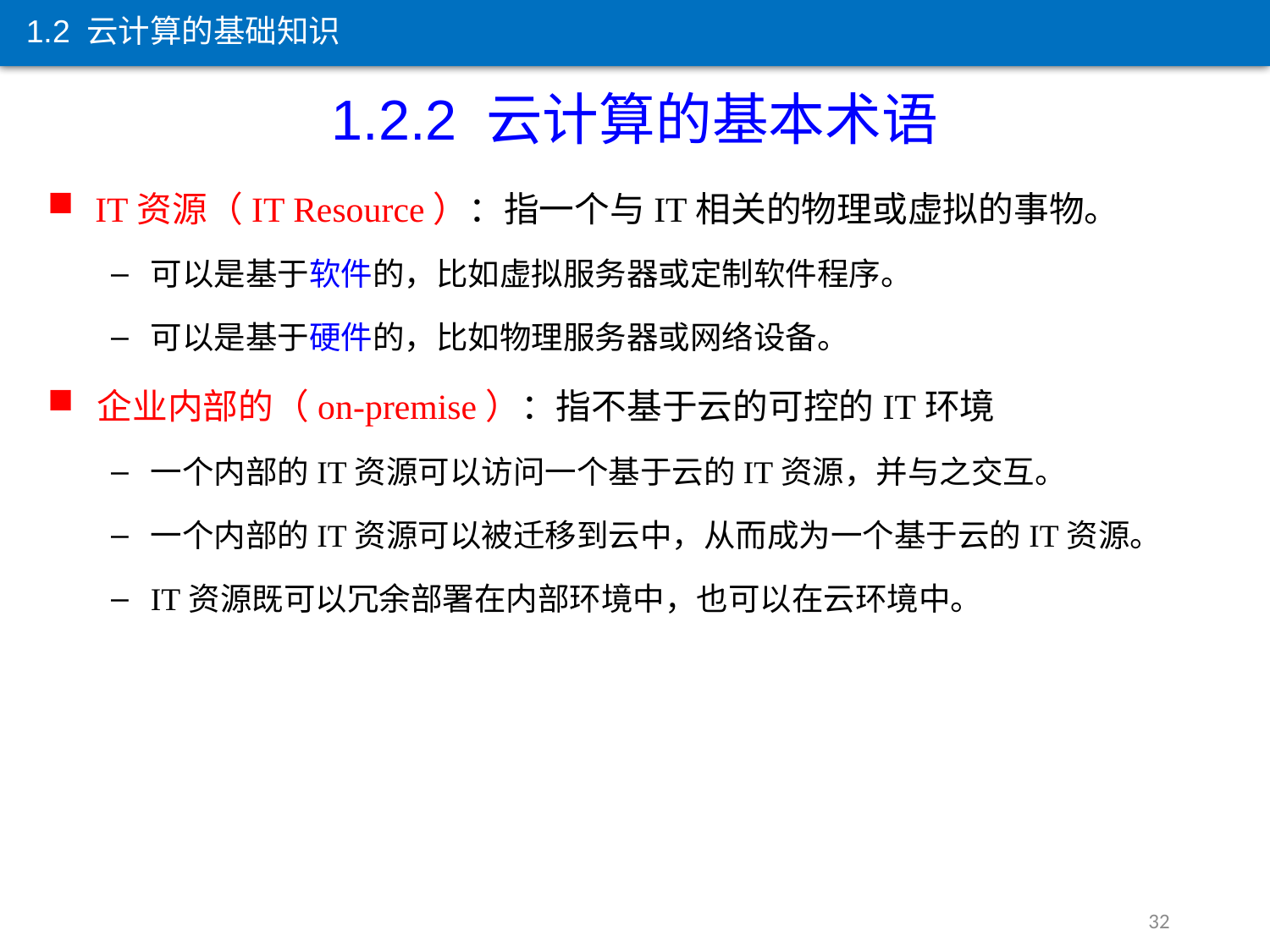

1.2 云计算的基础知识
1.2.2 云计算的基本术语
IT资源（IT Resource）：指一个与IT相关的物理或虚拟的事物。
可以是基于软件的，比如虚拟服务器或定制软件程序。
可以是基于硬件的，比如物理服务器或网络设备。
企业内部的（on-premise）：指不基于云的可控的IT环境
一个内部的IT资源可以访问一个基于云的IT资源，并与之交互。
一个内部的IT资源可以被迁移到云中，从而成为一个基于云的IT资源。
IT资源既可以冗余部署在内部环境中，也可以在云环境中。

32